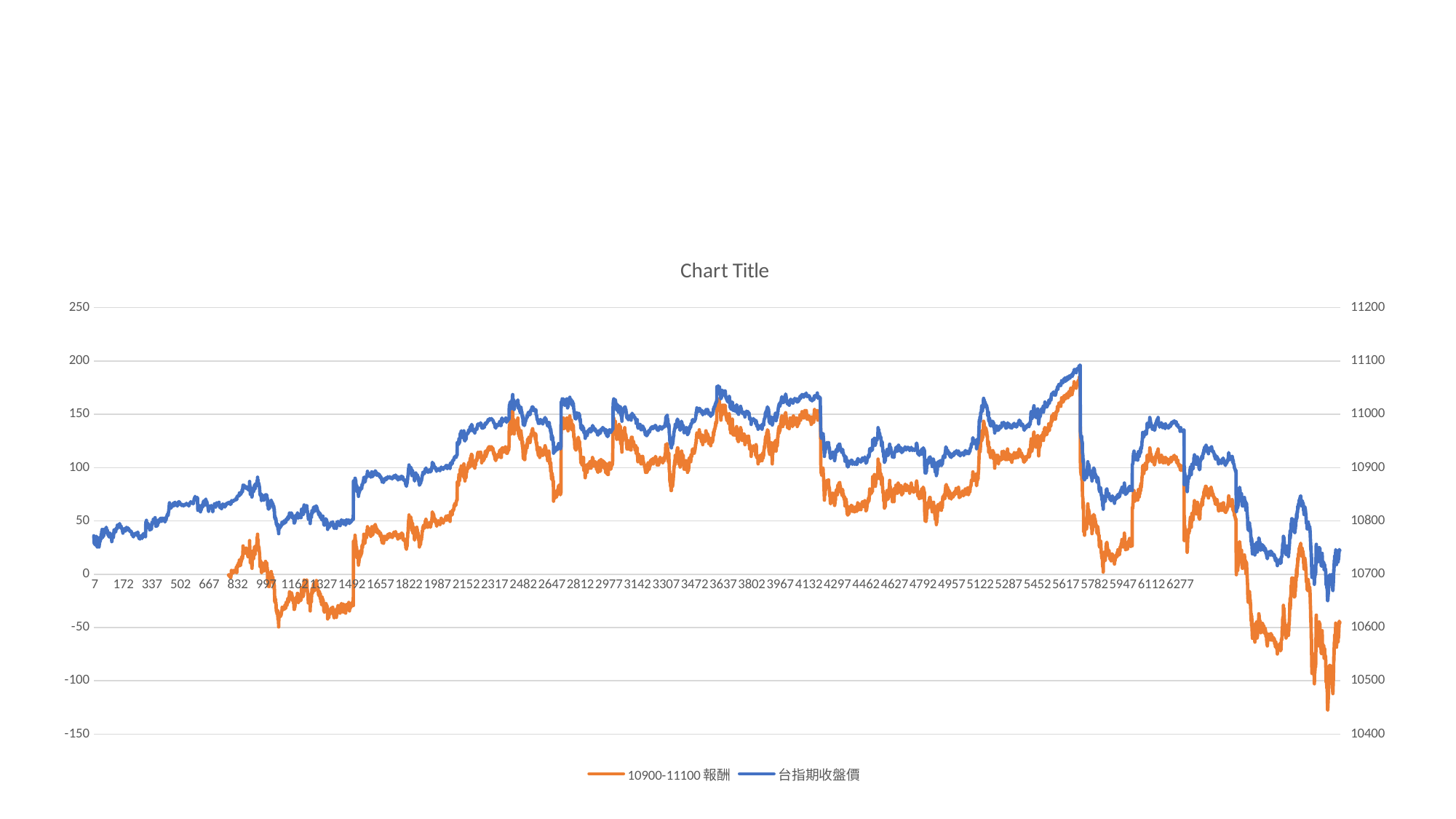

#

### Chart:

| Category | 10900-11100報酬 | 台指期收盤價 |
|---|---|---|